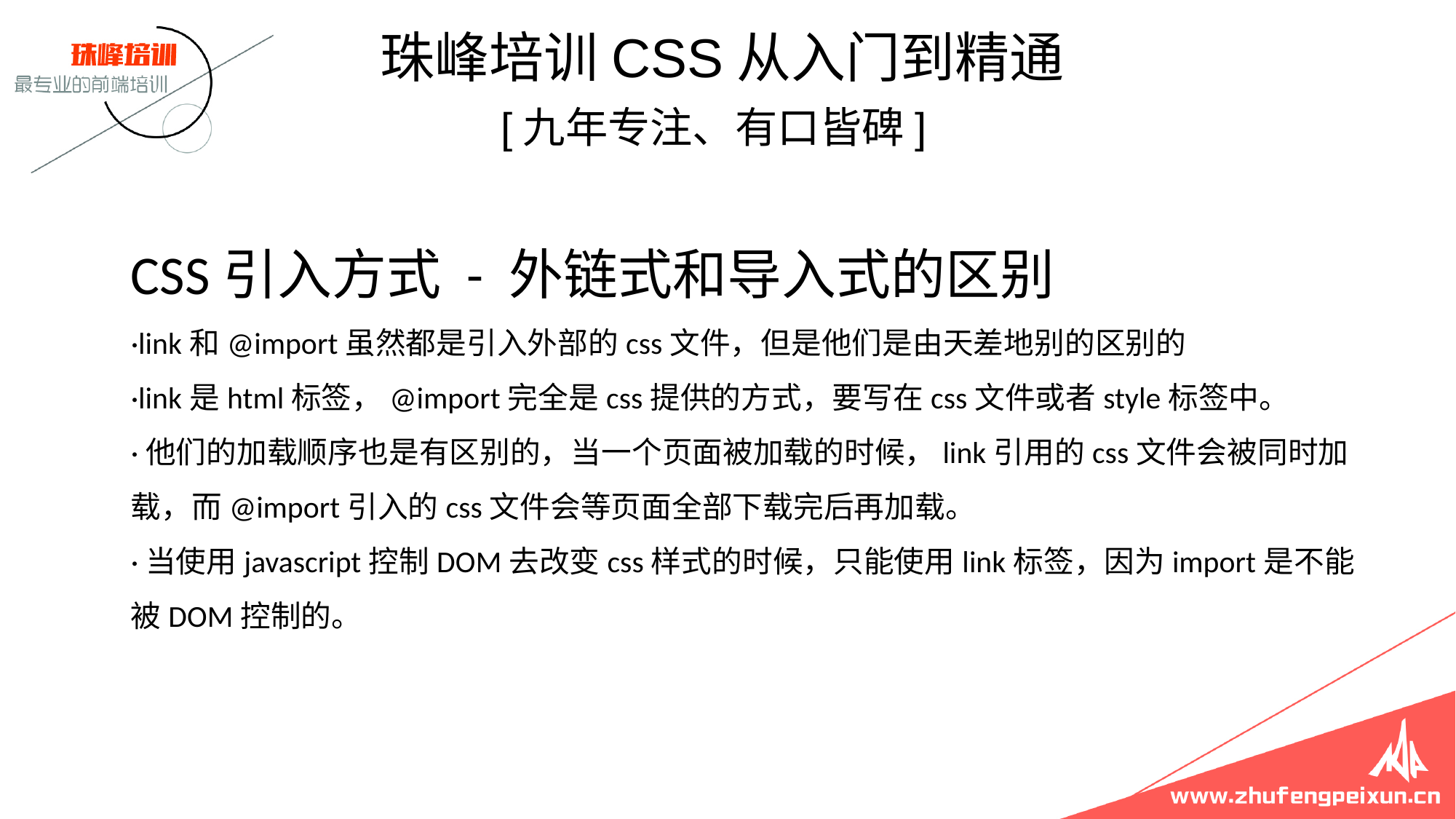

珠峰培训CSS从入门到精通
        [九年专注、有口皆碑]
# CSS引入方式 - 外链式和导入式的区别 ·link和@import虽然都是引入外部的css文件，但是他们是由天差地别的区别的 ·link是html标签，@import完全是css提供的方式，要写在css文件或者style标签中。 ·他们的加载顺序也是有区别的，当一个页面被加载的时候，link引用的css文件会被同时加载，而@import引入的css文件会等页面全部下载完后再加载。 ·当使用javascript控制DOM去改变css样式的时候，只能使用link标签，因为import是不能被DOM控制的。